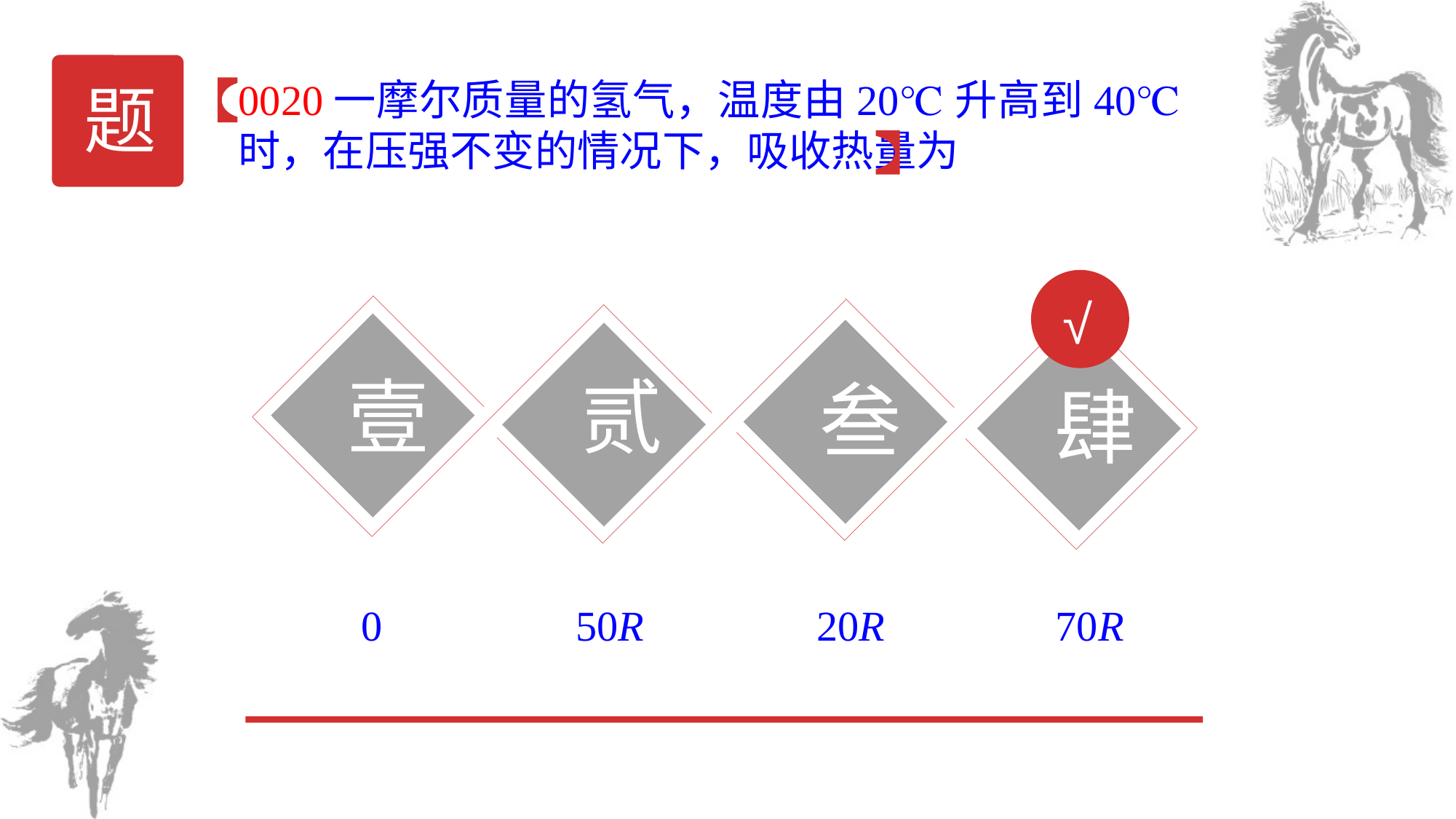

题
0020一摩尔质量的氢气，温度由20℃升高到40℃时，在压强不变的情况下，吸收热量为

√

壹
贰
叁
肆

0
50R
20R
70R